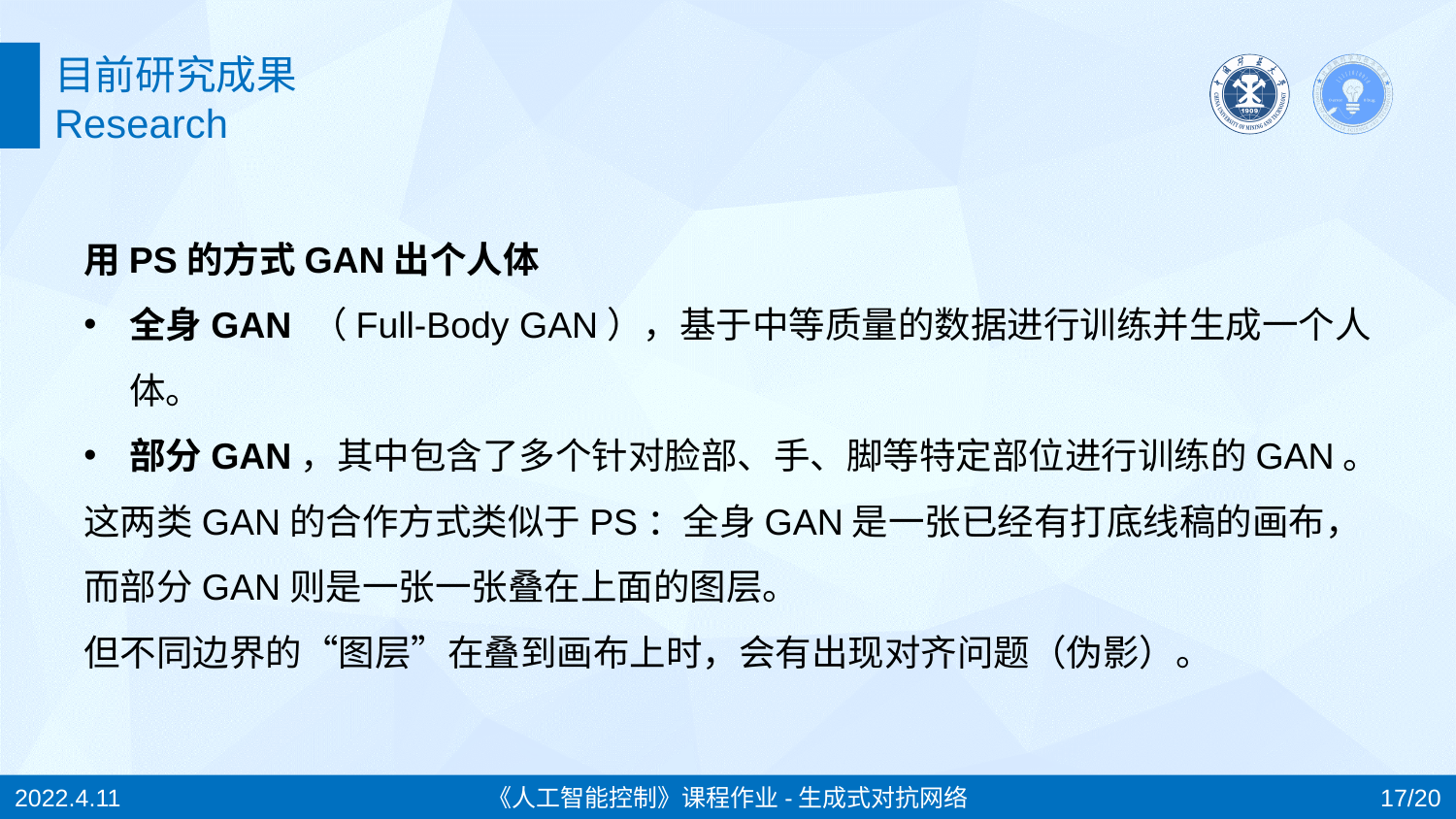

目前研究成果
Research
用PS的方式GAN出个人体
全身GAN （Full-Body GAN），基于中等质量的数据进行训练并生成一个人体。
部分GAN，其中包含了多个针对脸部、手、脚等特定部位进行训练的GAN。
这两类GAN的合作方式类似于PS：全身GAN是一张已经有打底线稿的画布，而部分GAN则是一张一张叠在上面的图层。
但不同边界的“图层”在叠到画布上时，会有出现对齐问题（伪影）。
《人工智能控制》课程作业-生成式对抗网络
17/20
2022.4.11